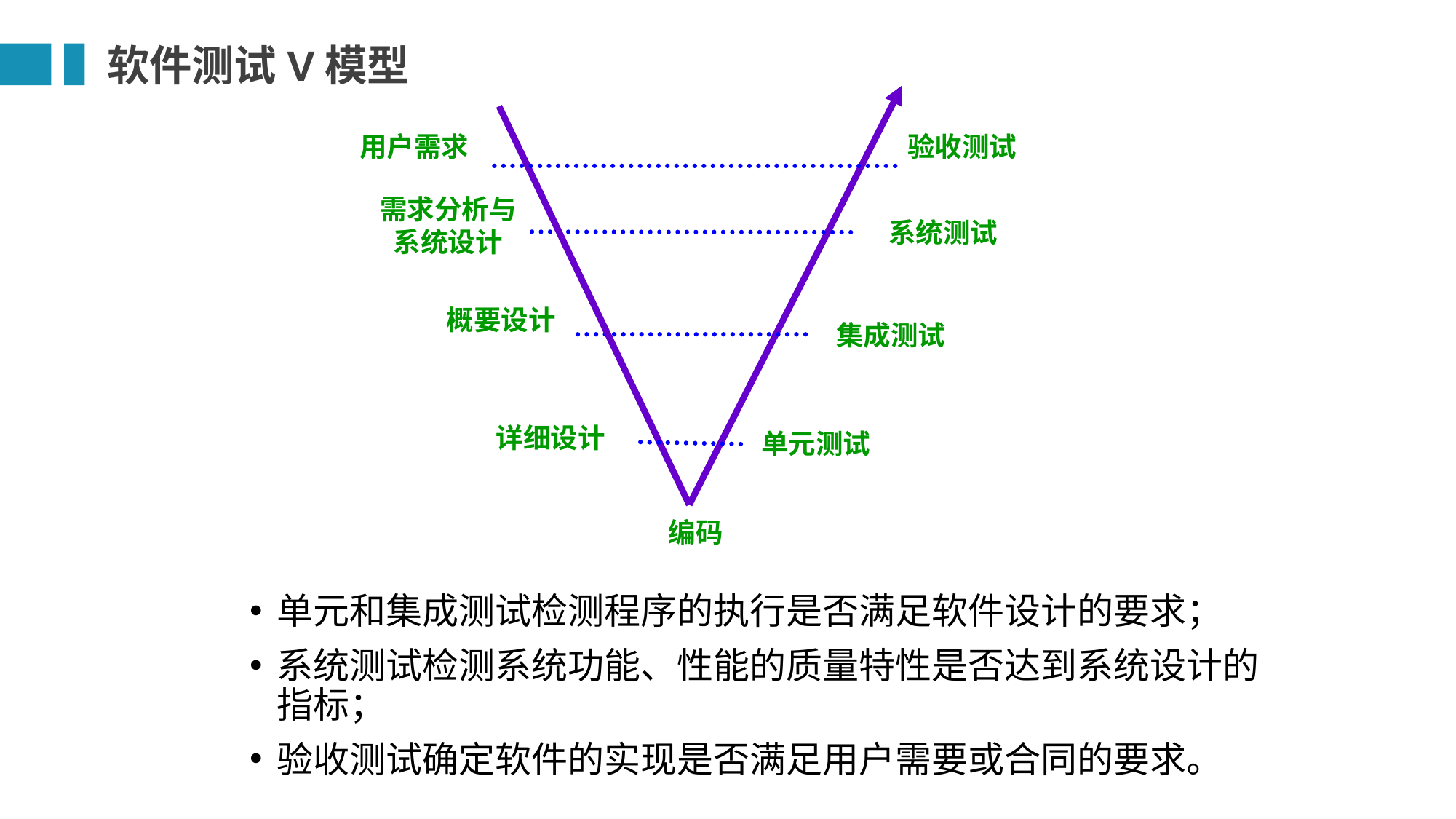

软件测试V模型

验收测试

需求分析与系统设计
系统测试

概要设计
集成测试

详细设计
单元测试

编码
用户需求
单元和集成测试检测程序的执行是否满足软件设计的要求；
系统测试检测系统功能、性能的质量特性是否达到系统设计的指标；
验收测试确定软件的实现是否满足用户需要或合同的要求。
73